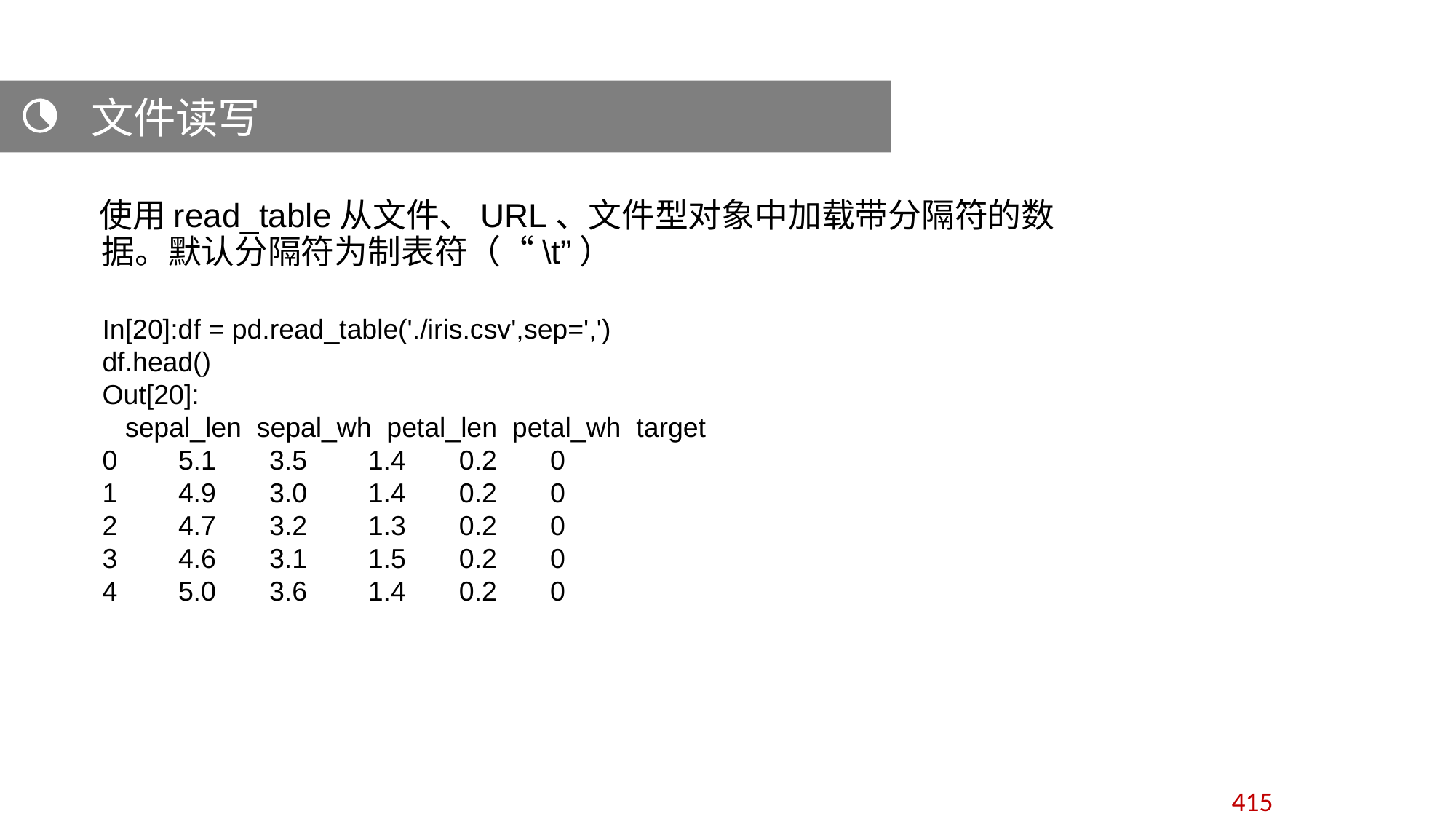

文件读写

  使用read_table从文件、URL、文件型对象中加载带分隔符的数据。默认分隔符为制表符（“\t”）

In[20]:df = pd.read_table('./iris.csv',sep=',')
df.head()
Out[20]:
   sepal_len  sepal_wh  petal_len  petal_wh  target
0        5.1       3.5        1.4       0.2       0
1        4.9       3.0        1.4       0.2       0
2        4.7       3.2        1.3       0.2       0
3        4.6       3.1        1.5       0.2       0
4        5.0       3.6        1.4       0.2       0

415